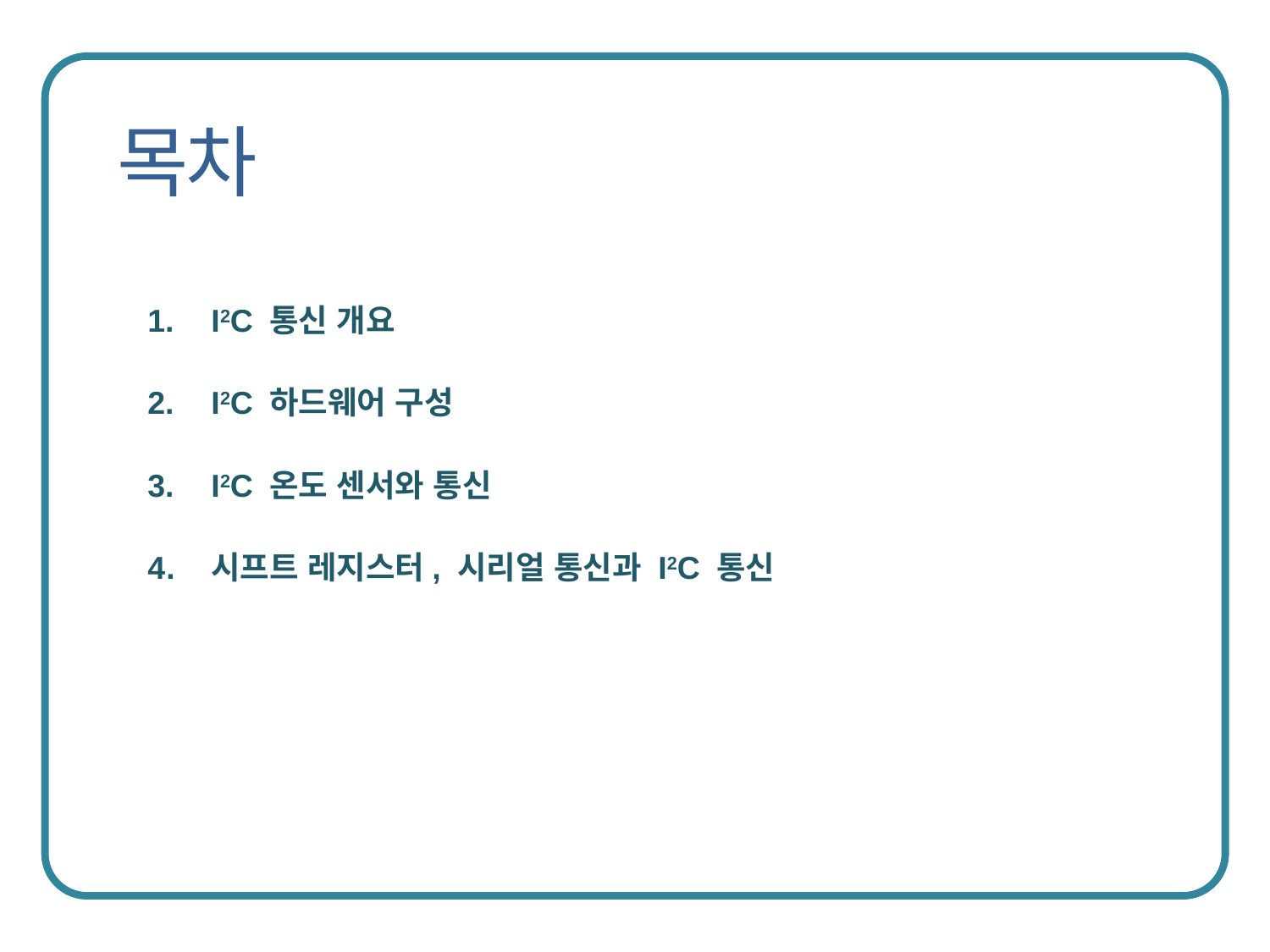

I2C 통신 개요
I2C 하드웨어 구성
I2C 온도 센서와 통신
시프트 레지스터, 시리얼 통신과 I2C 통신